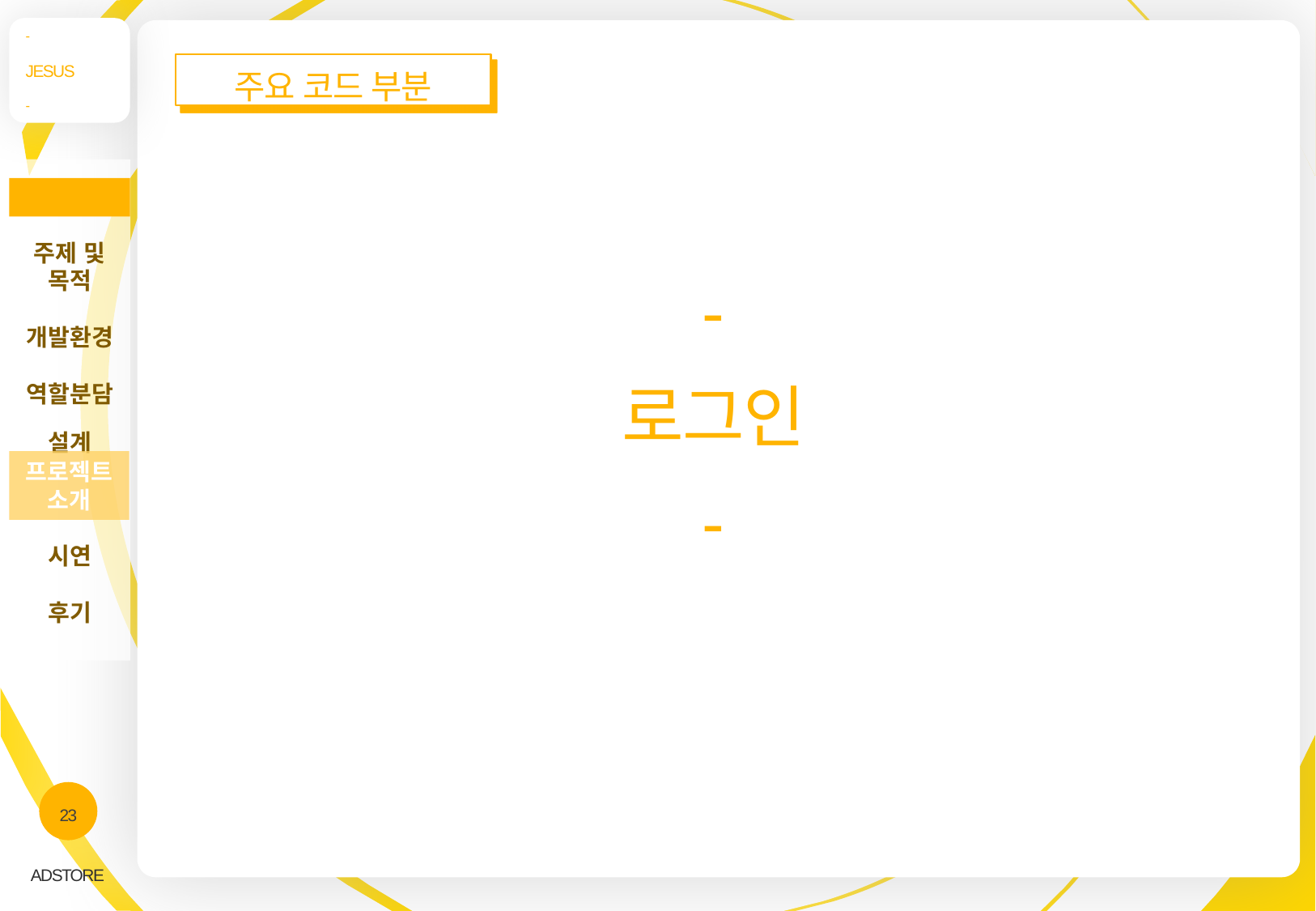

-
JESUS
-
주요 코드 부분

주제 및 목적

개발환경

역할분담

설계

시연

후기

INDEX
-
로그인
-
프로젝트 소개
23
ADSTORE